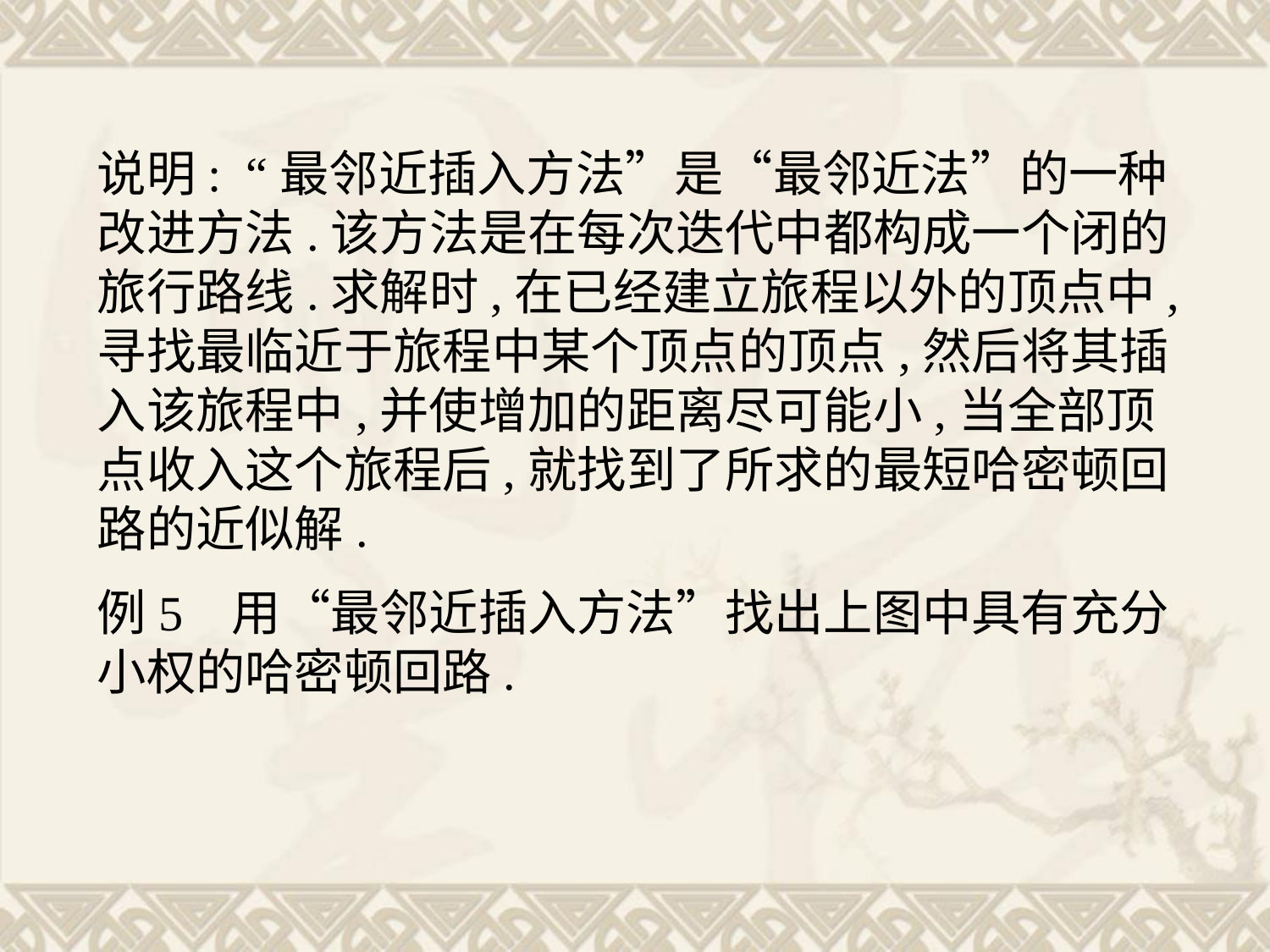

说明:  “最邻近插入方法”是“最邻近法”的一种改进方法.该方法是在每次迭代中都构成一个闭的旅行路线.求解时,在已经建立旅程以外的顶点中,寻找最临近于旅程中某个顶点的顶点,然后将其插入该旅程中,并使增加的距离尽可能小,当全部顶点收入这个旅程后,就找到了所求的最短哈密顿回路的近似解.
例5   用“最邻近插入方法”找出上图中具有充分小权的哈密顿回路.